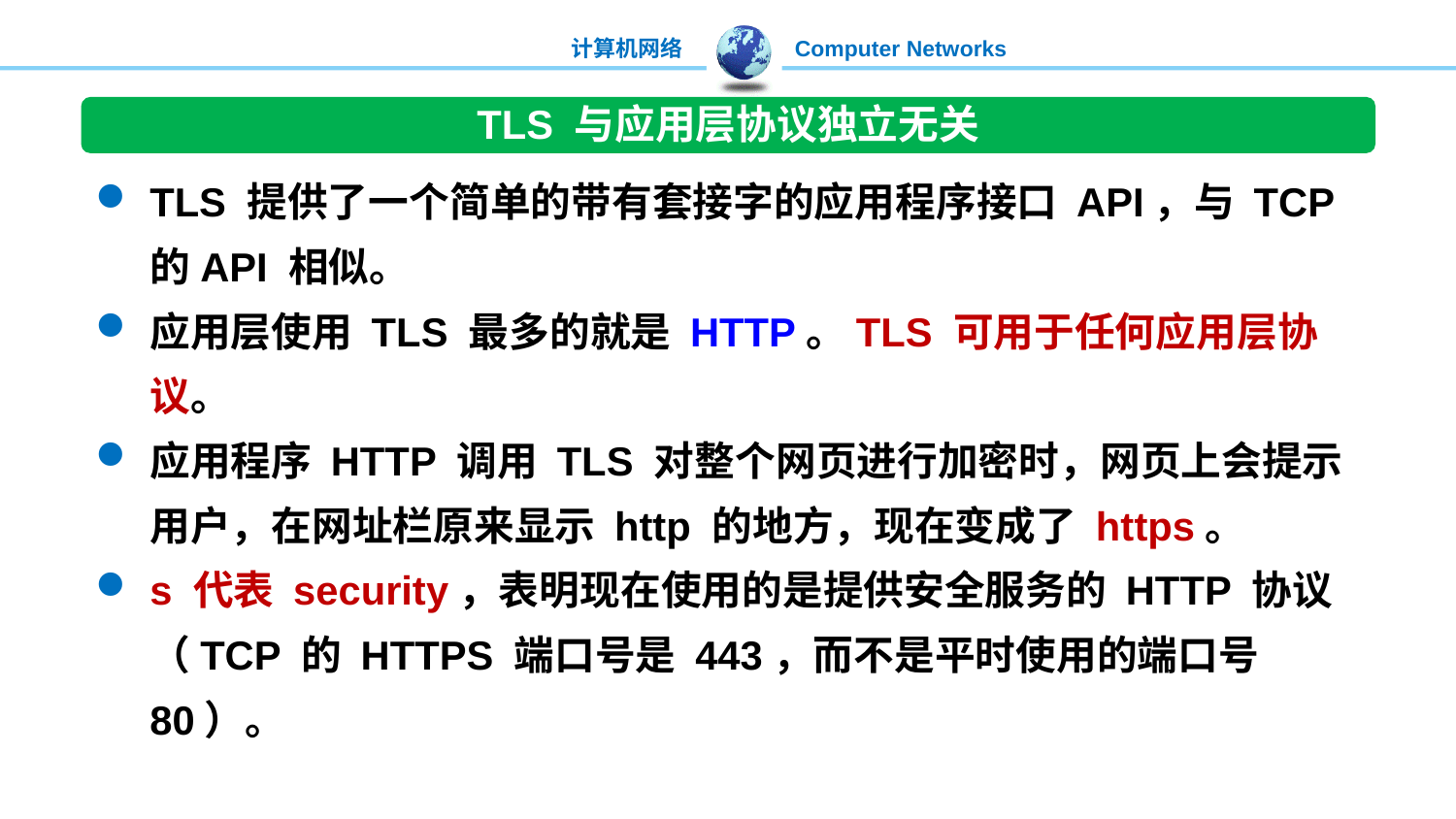

TLS 与应用层协议独立无关

TLS 提供了一个简单的带有套接字的应用程序接口 API，与 TCP 的API 相似。
应用层使用 TLS 最多的就是 HTTP。TLS 可用于任何应用层协议。
应用程序 HTTP 调用 TLS 对整个网页进行加密时，网页上会提示用户，在网址栏原来显示 http 的地方，现在变成了 https。
s 代表 security，表明现在使用的是提供安全服务的 HTTP 协议（TCP 的 HTTPS 端口号是 443，而不是平时使用的端口号 80）。